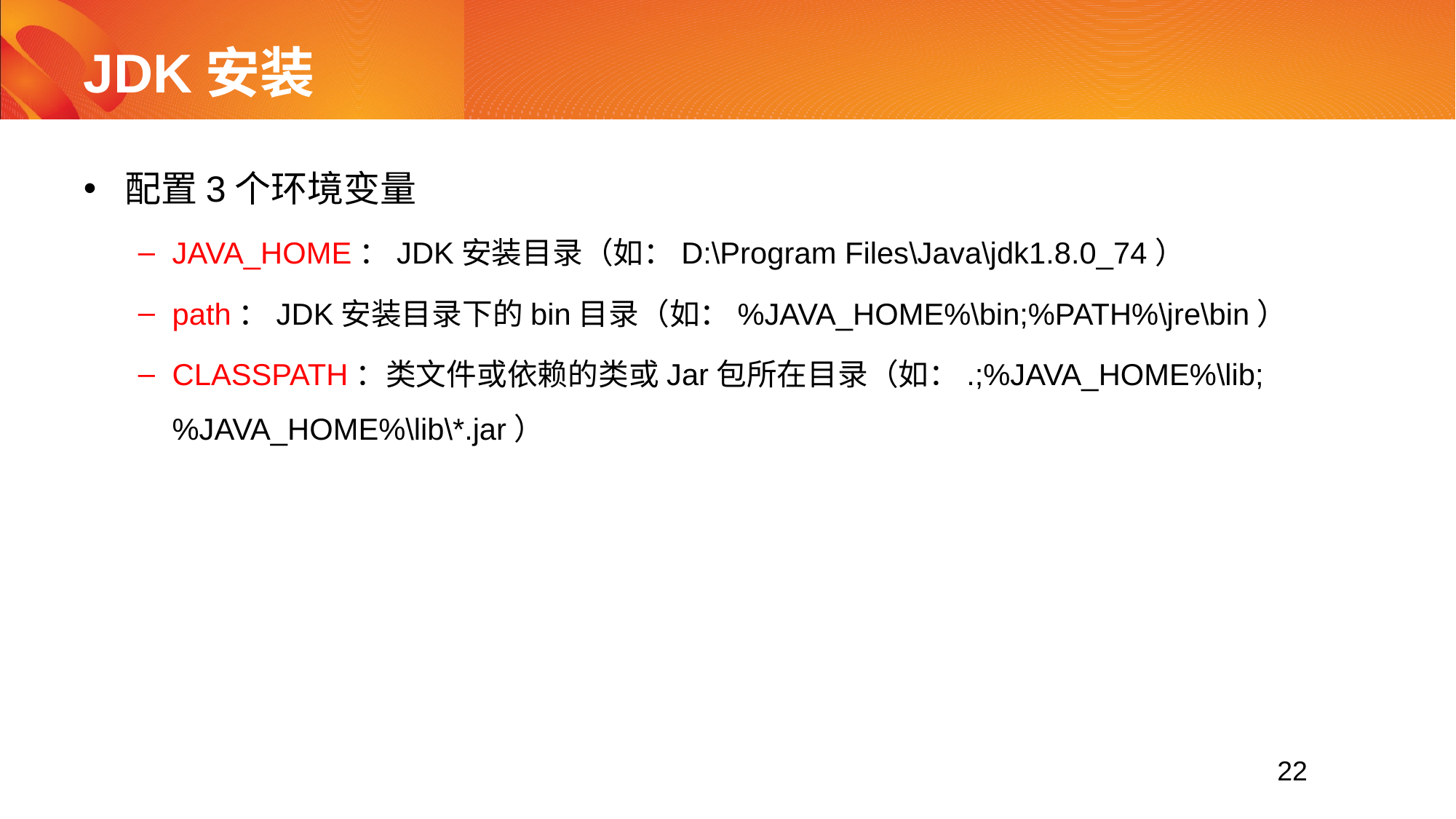

# JDK安装
配置3个环境变量
JAVA_HOME：JDK安装目录（如：D:\Program Files\Java\jdk1.8.0_74）
path：JDK安装目录下的bin目录（如：%JAVA_HOME%\bin;%PATH%\jre\bin）
CLASSPATH：类文件或依赖的类或Jar包所在目录（如：.;%JAVA_HOME%\lib;%JAVA_HOME%\lib\*.jar）